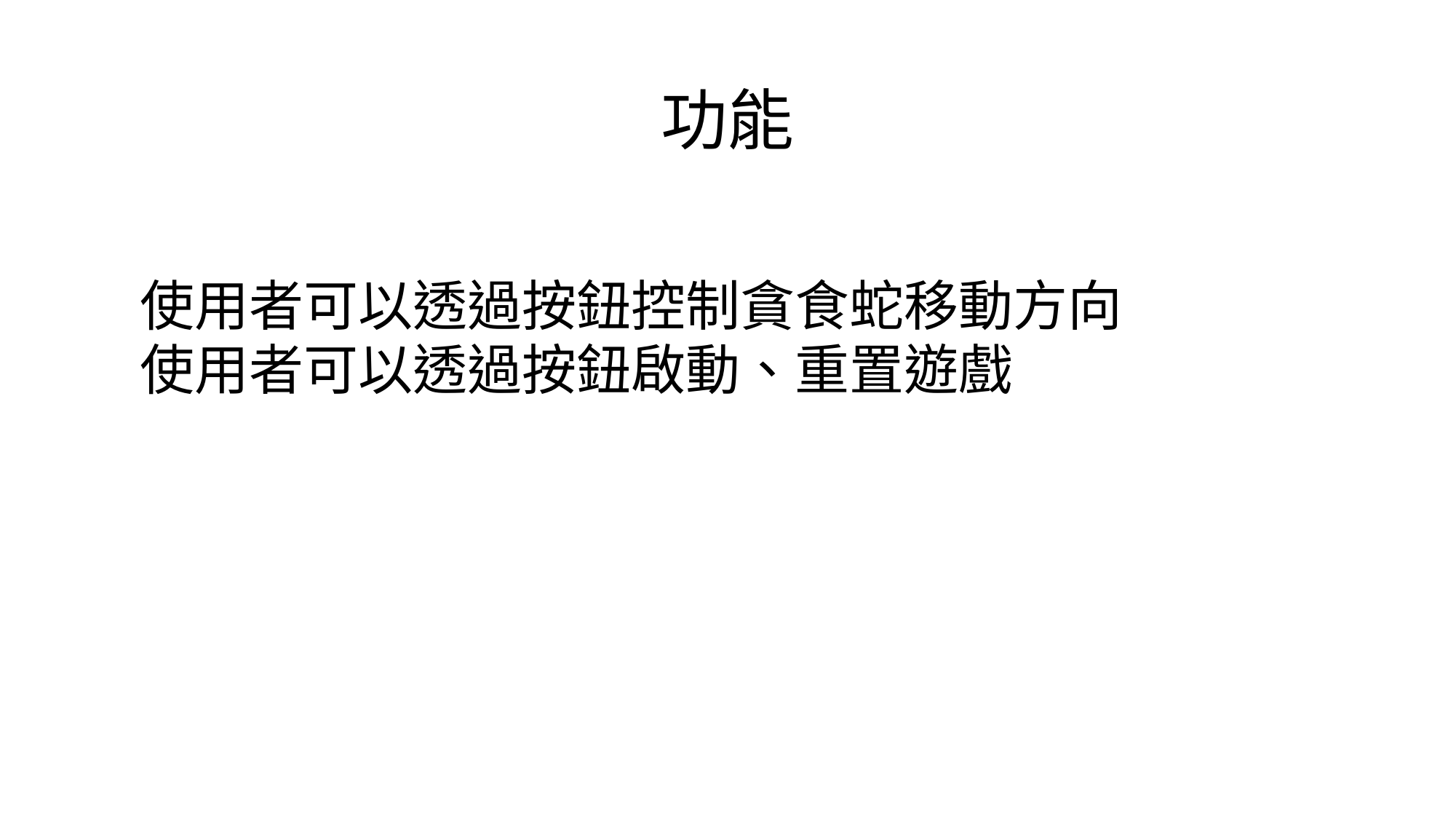

# 功能
使用者可以透過按鈕控制貪食蛇移動方向
使用者可以透過按鈕啟動、重置遊戲